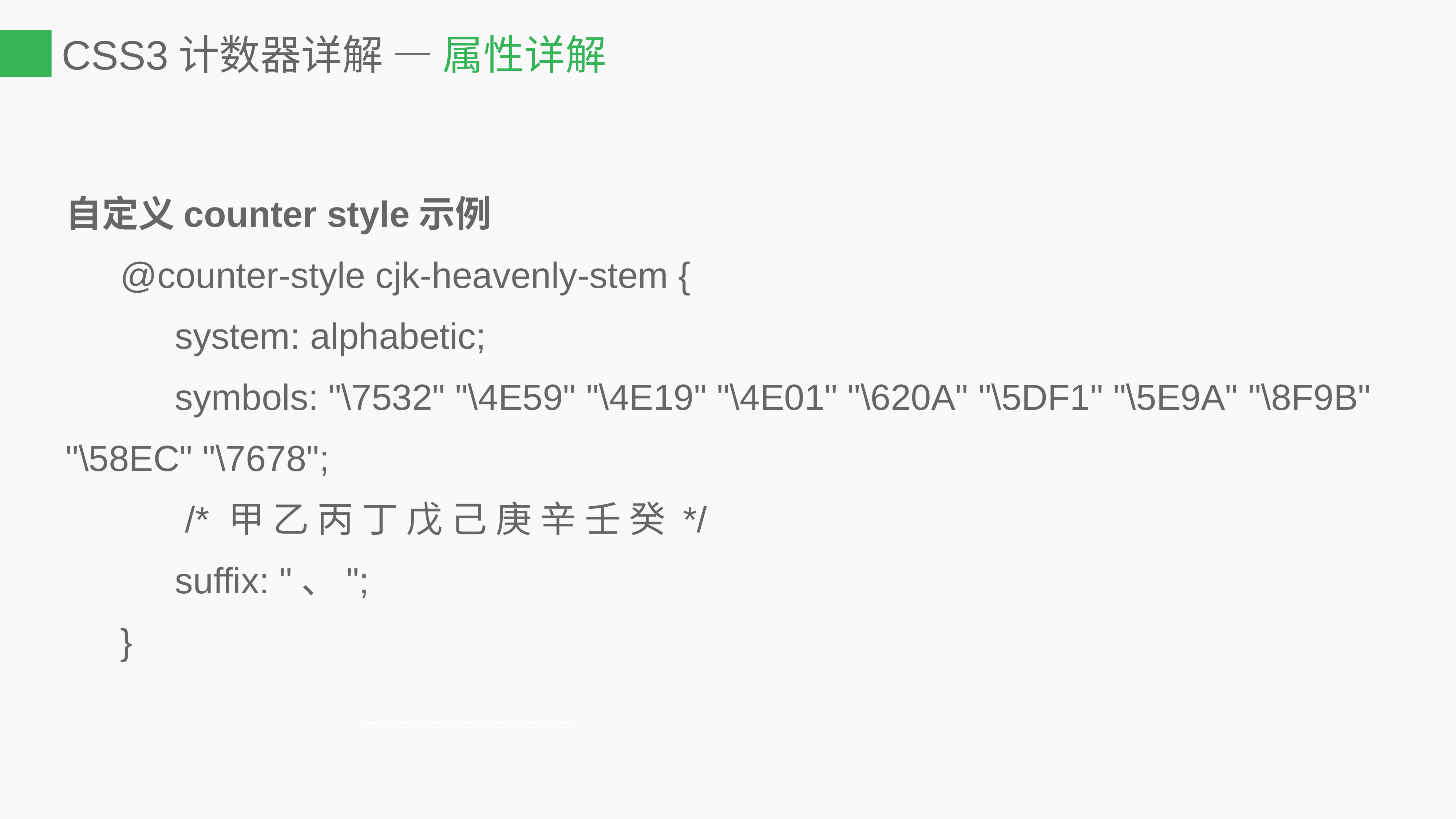

# CSS3计数器详解 — 属性详解
自定义counter style示例
	@counter-style cjk-heavenly-stem {
		system: alphabetic;
		symbols: "\7532" "\4E59" "\4E19" "\4E01" "\620A" "\5DF1" "\5E9A" "\8F9B" "\58EC" "\7678";
		 /* 甲 乙 丙 丁 戊 己 庚 辛 壬 癸 */
		suffix: "、";
	}